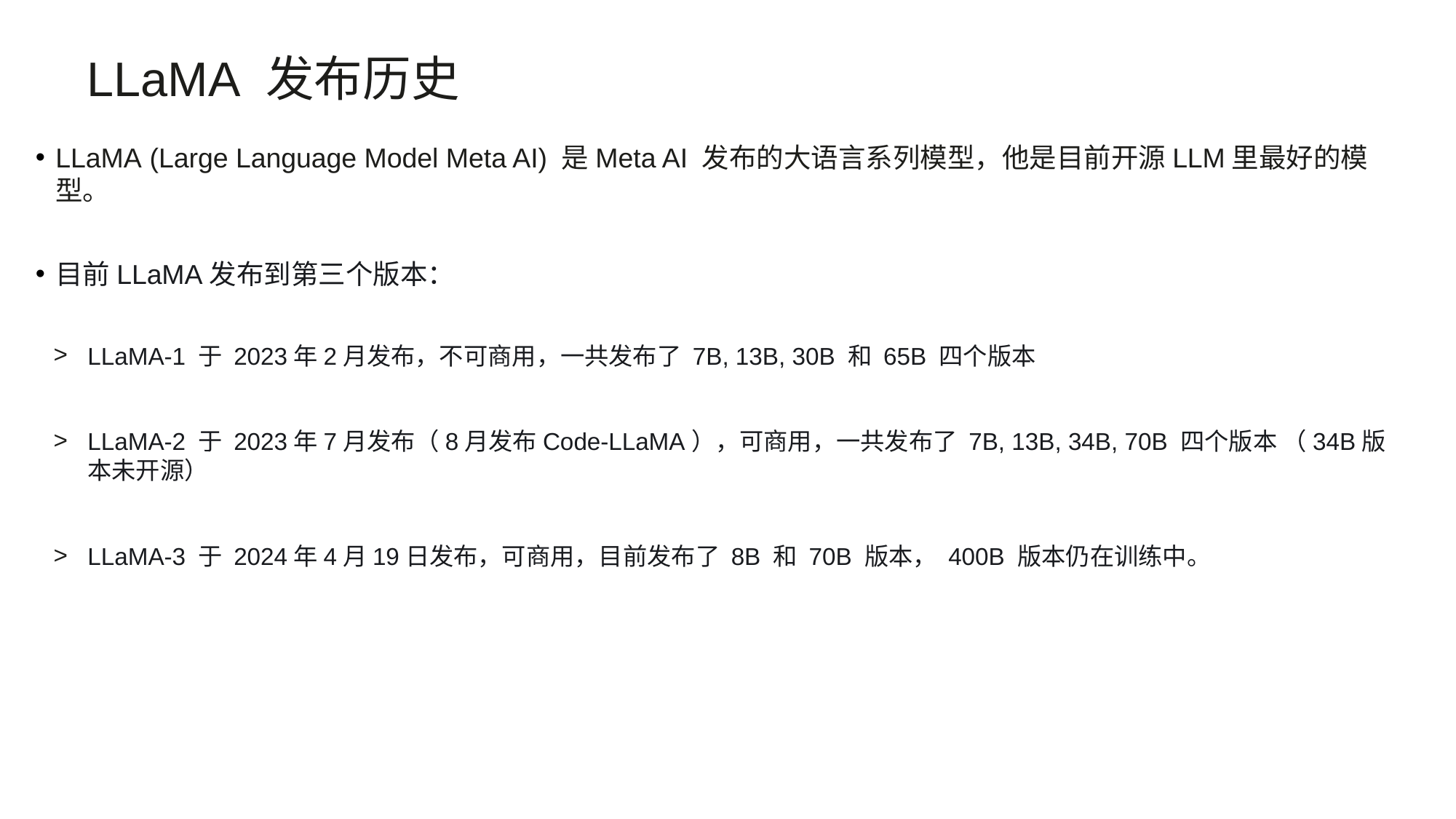

LLaMA 发布历史
LLaMA (Large Language Model Meta AI) 是Meta AI 发布的大语言系列模型，他是目前开源LLM里最好的模型。

目前LLaMA发布到第三个版本：

LLaMA-1 于 2023年2月发布，不可商用，一共发布了 7B, 13B, 30B 和 65B 四个版本

LLaMA-2 于 2023年7月发布（8月发布Code-LLaMA），可商用，一共发布了 7B, 13B, 34B, 70B 四个版本 （34B版本未开源）

LLaMA-3 于 2024年4月19日发布，可商用，目前发布了 8B 和 70B 版本， 400B 版本仍在训练中。